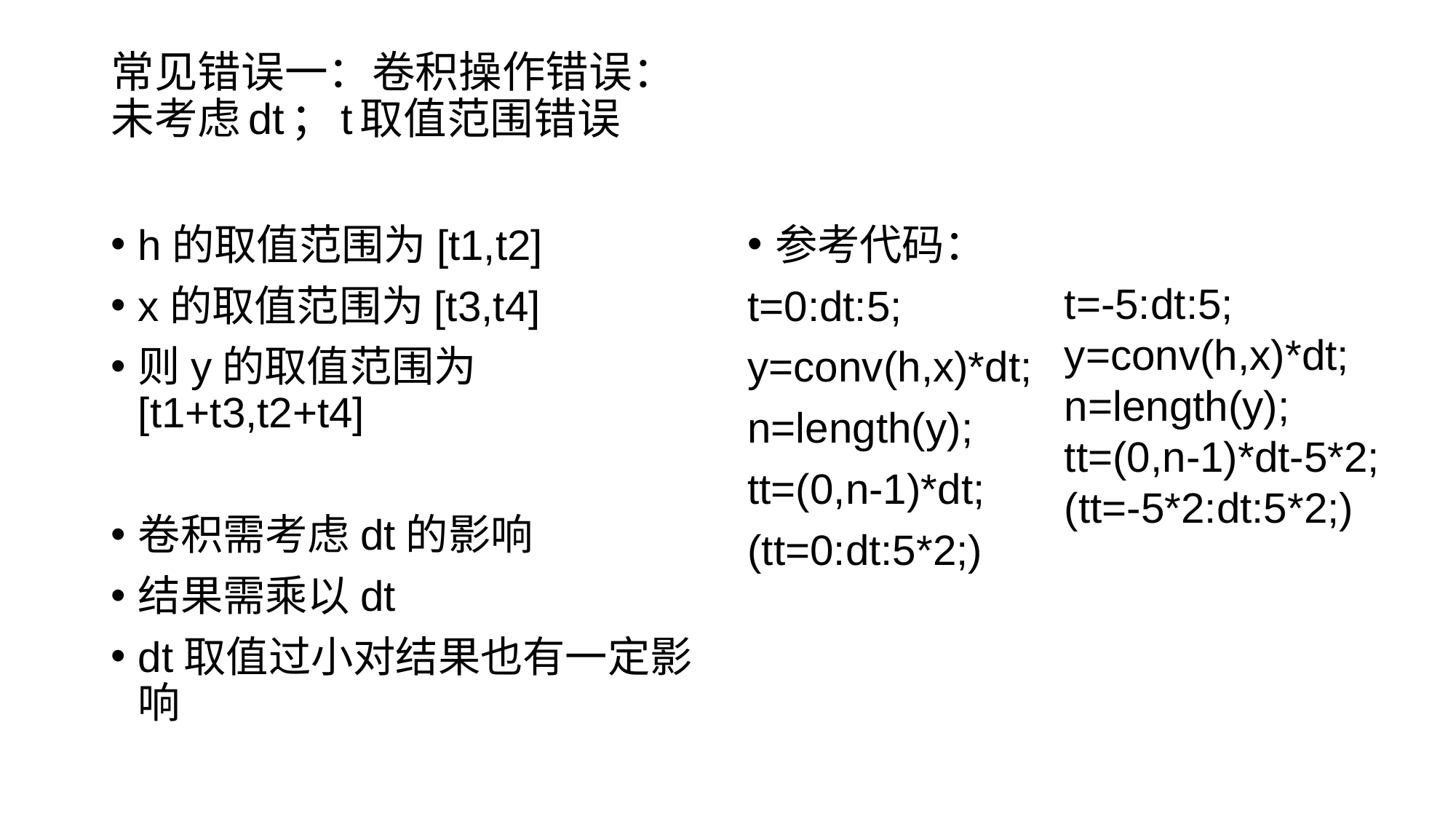

# 常见错误一：卷积操作错误： 未考虑dt；t取值范围错误
h的取值范围为[t1,t2]
x的取值范围为[t3,t4]
则y的取值范围为[t1+t3,t2+t4]

卷积需考虑dt的影响
结果需乘以dt
dt取值过小对结果也有一定影响
参考代码：
t=0:dt:5;
y=conv(h,x)*dt;
n=length(y);
tt=(0,n-1)*dt;
(tt=0:dt:5*2;)

t=-5:dt:5;
y=conv(h,x)*dt;
n=length(y);
tt=(0,n-1)*dt-5*2;
(tt=-5*2:dt:5*2;)